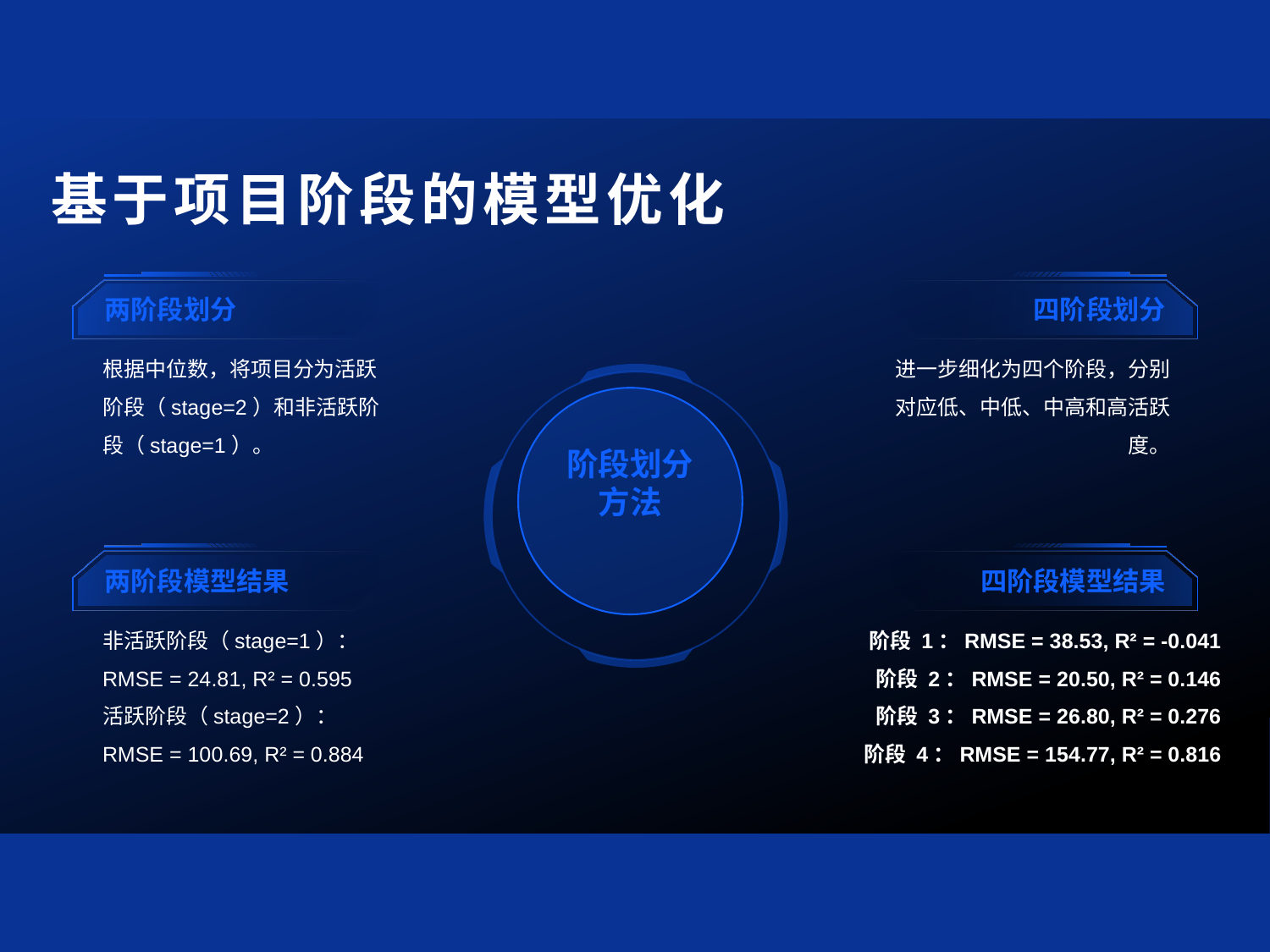

# 基于项目阶段的模型优化

两阶段划分
四阶段划分

根据中位数，将项目分为活跃阶段（stage=2）和非活跃阶段（stage=1）。
进一步细化为四个阶段，分别对应低、中低、中高和高活跃度。

阶段划分方法

两阶段模型结果
四阶段模型结果
阶段 1：RMSE = 38.53, R² = -0.041
阶段 2：RMSE = 20.50, R² = 0.146
阶段 3：RMSE = 26.80, R² = 0.276
阶段 4：RMSE = 154.77, R² = 0.816
非活跃阶段（stage=1）：RMSE = 24.81, R² = 0.595
活跃阶段（stage=2）：RMSE = 100.69, R² = 0.884